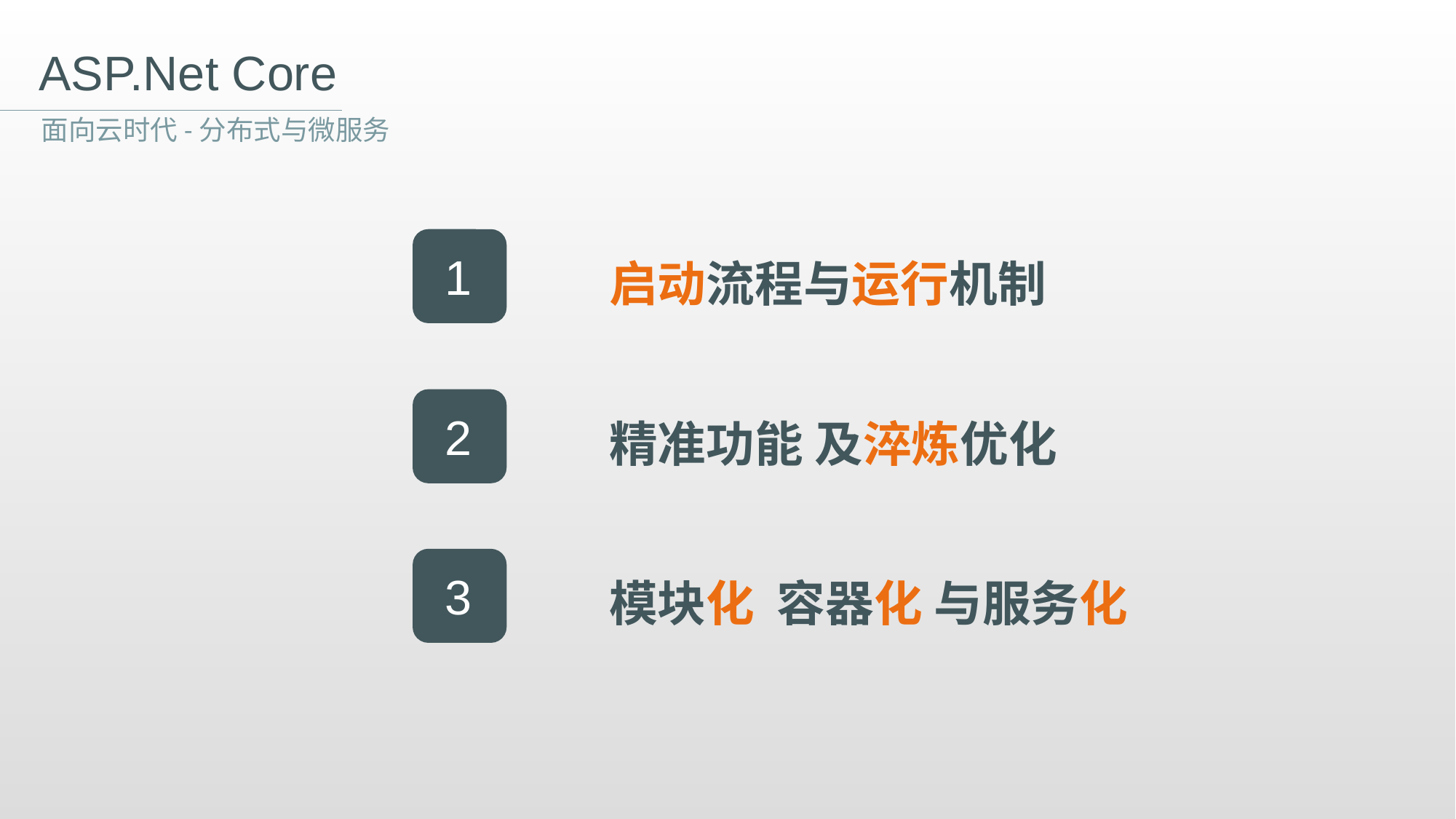

ASP.Net Core
面向云时代-分布式与微服务

启动流程与运行机制
1

精准功能 及淬炼优化
2

模块化  容器化 与服务化
3